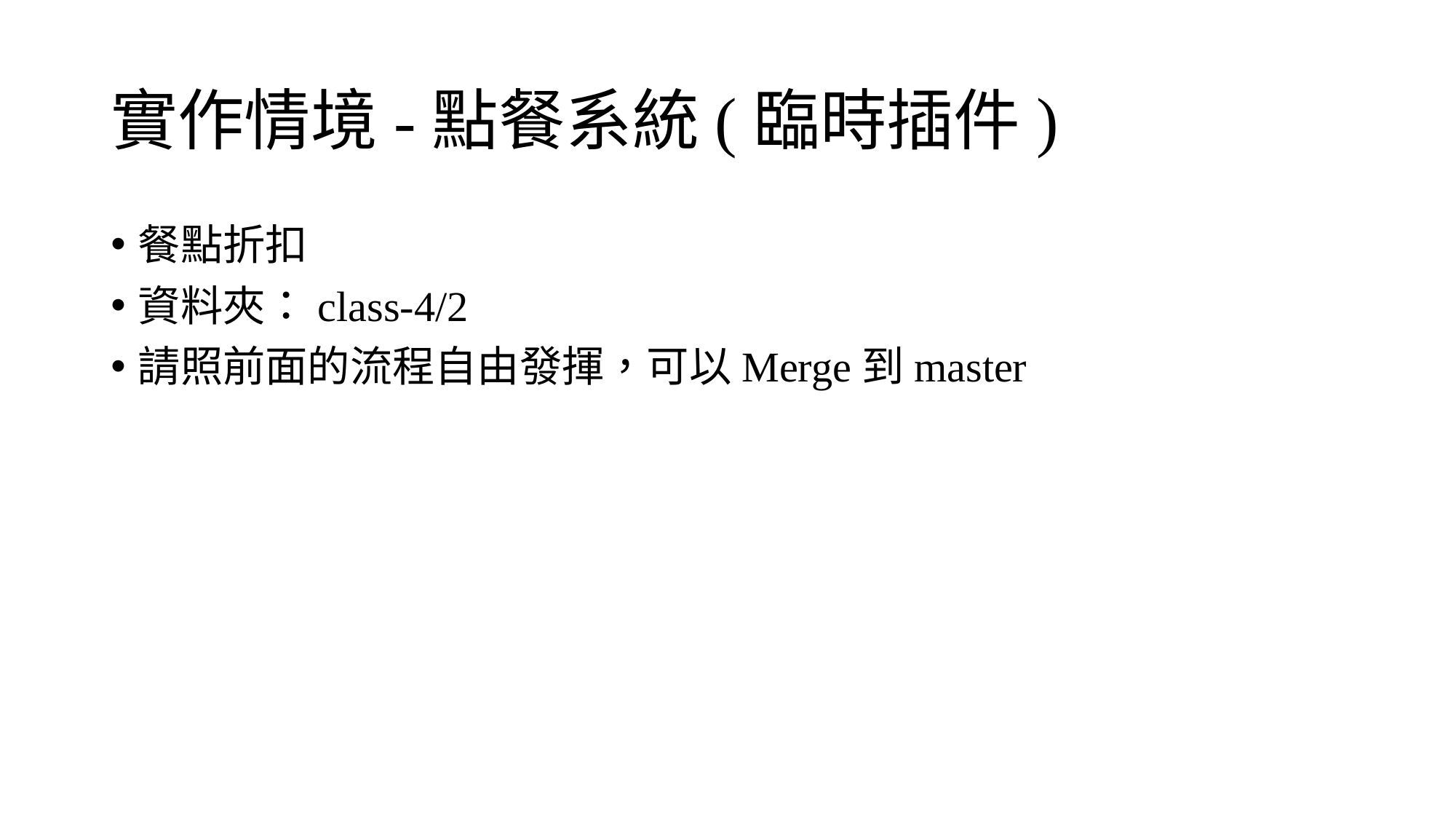

# 實作情境-點餐系統(臨時插件)
餐點折扣
資料夾：class-4/2
請照前面的流程自由發揮，可以Merge到master